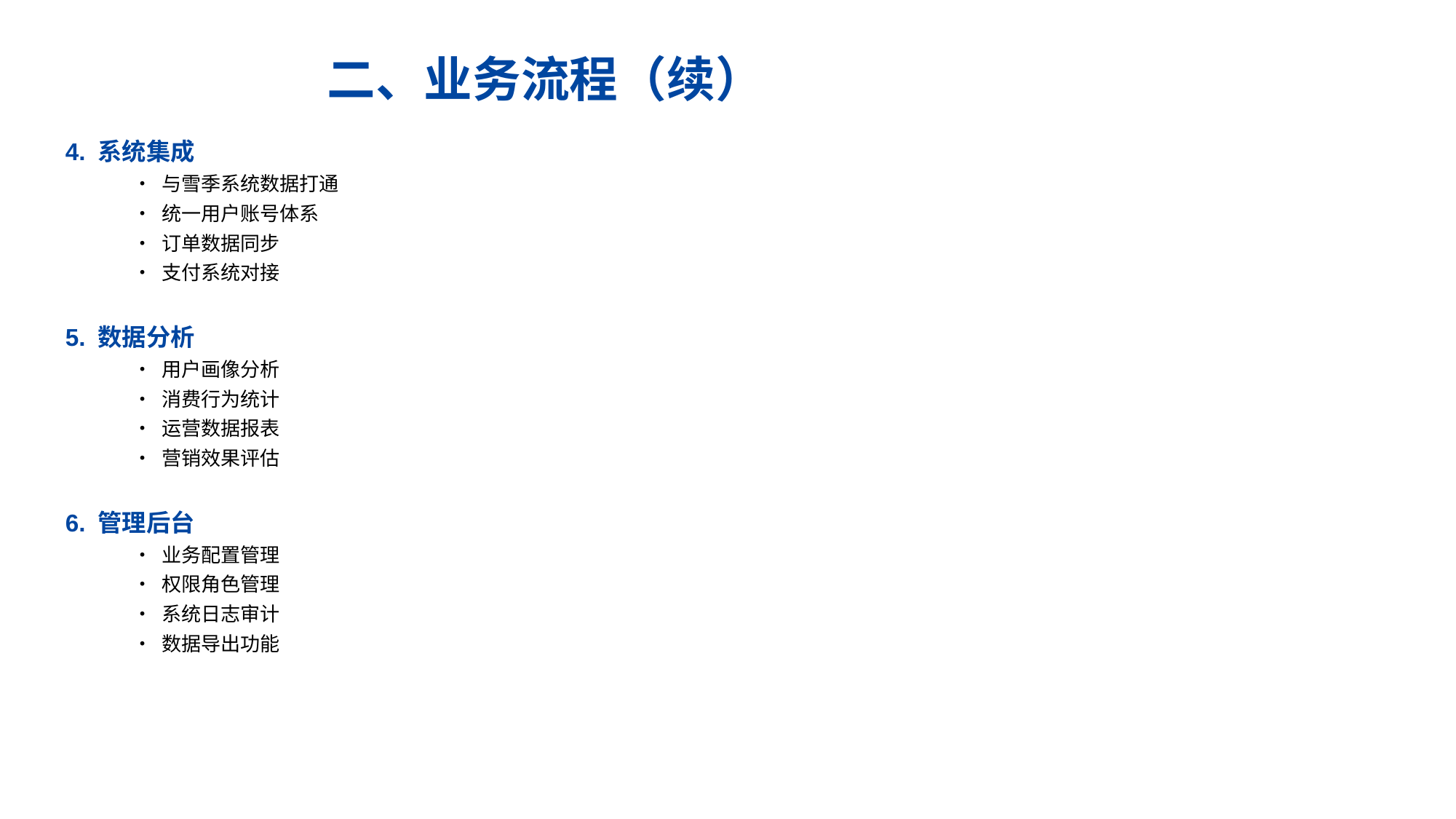

二、业务流程（续）
4. 系统集成
   • 与雪季系统数据打通
   • 统一用户账号体系
   • 订单数据同步
   • 支付系统对接

5. 数据分析
   • 用户画像分析
   • 消费行为统计
   • 运营数据报表
   • 营销效果评估

6. 管理后台
   • 业务配置管理
   • 权限角色管理
   • 系统日志审计
   • 数据导出功能